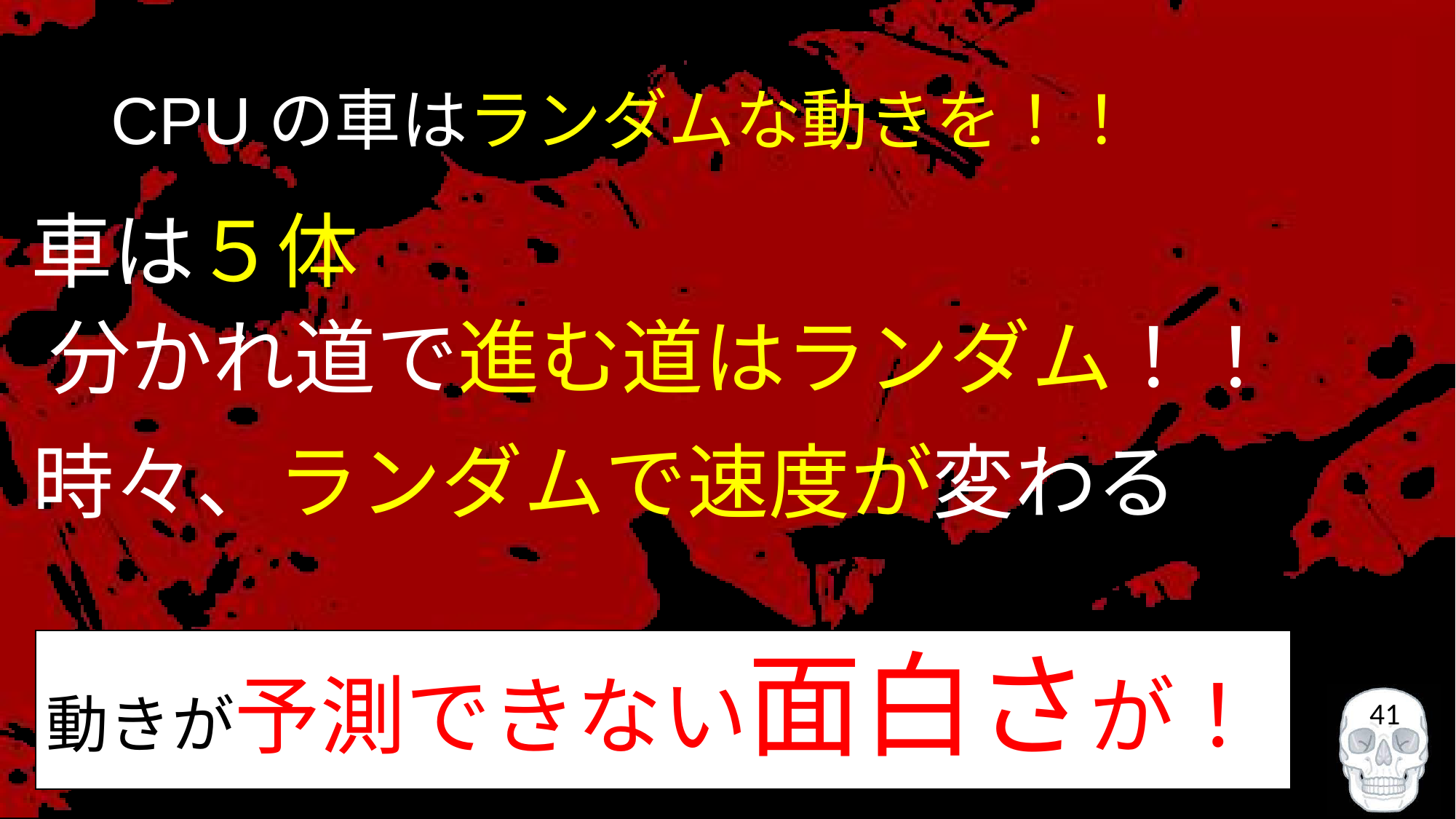

# CPUの車はランダムな動きを！！
車は５体
分かれ道で進む道はランダム！！
時々、ランダムで速度が変わる
動きが予測できない面白さが！
41